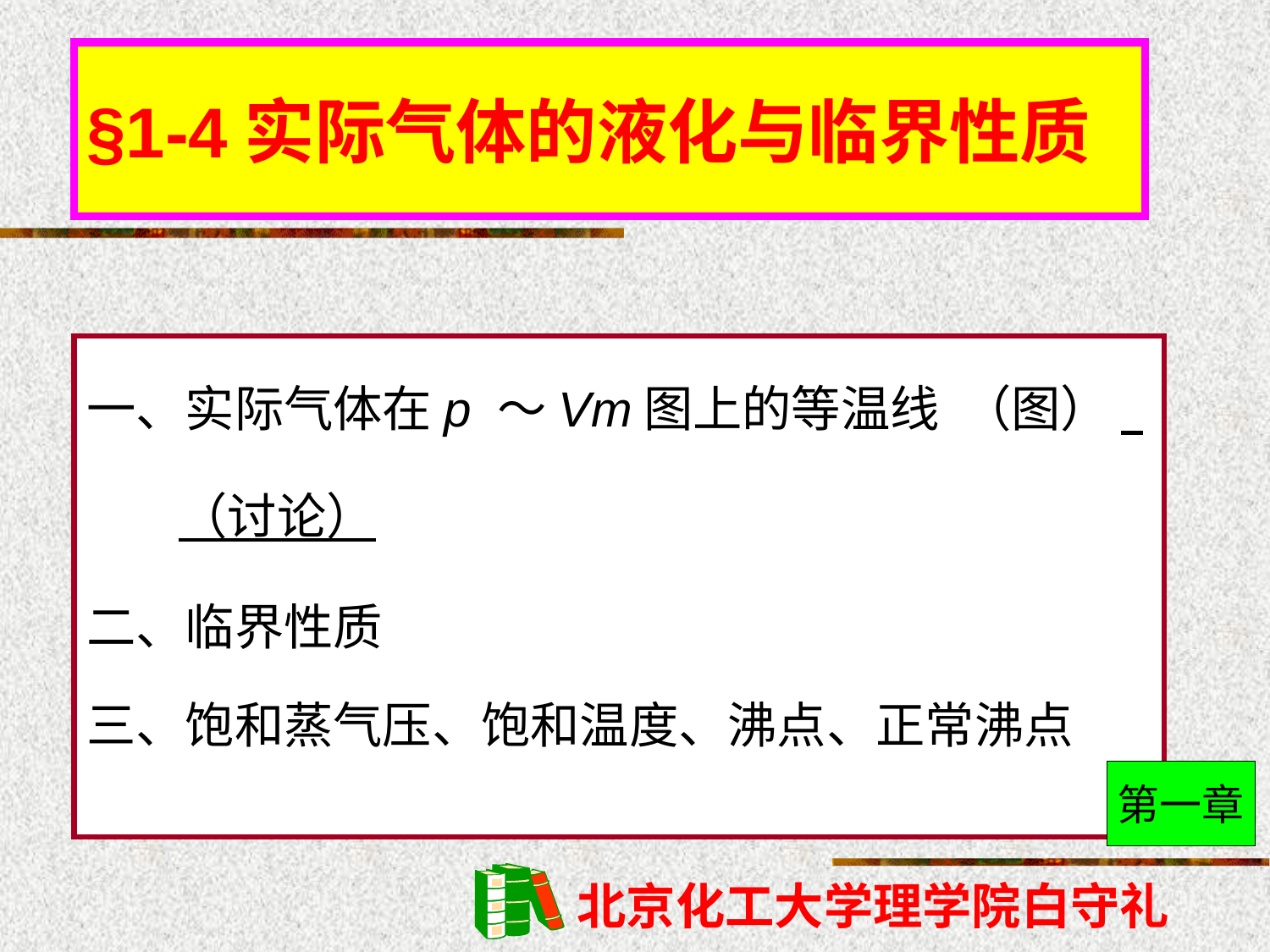

# §1-4实际气体的液化与临界性质
一、实际气体在p ～Vm图上的等温线  （图）        （讨论）
二、临界性质
三、饱和蒸气压、饱和温度、沸点、正常沸点
第一章